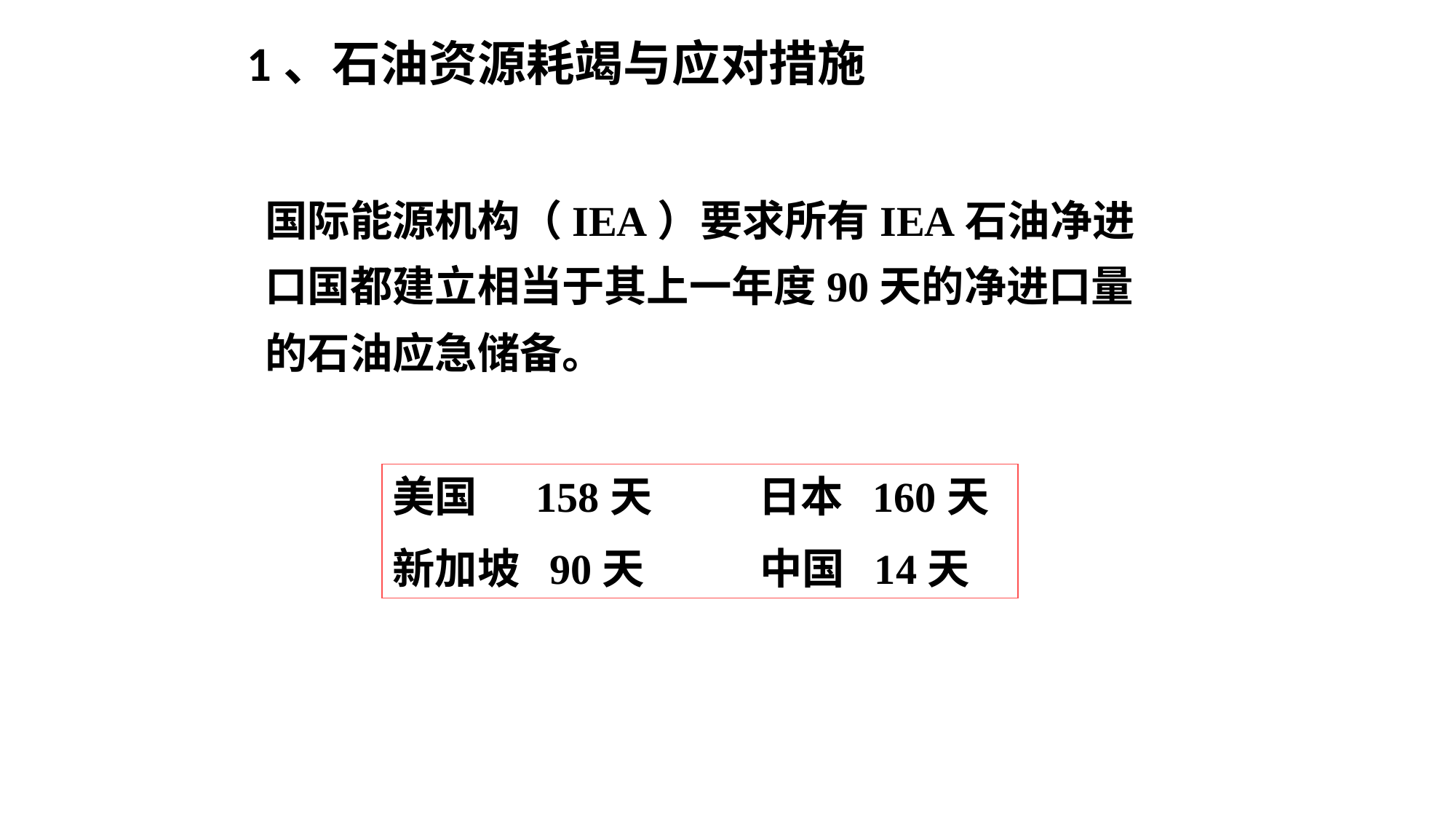

1、石油资源耗竭与应对措施
国际能源机构（IEA）要求所有IEA石油净进口国都建立相当于其上一年度90天的净进口量的石油应急储备。
美国     158天           日本  160天
新加坡  90天            中国  14天